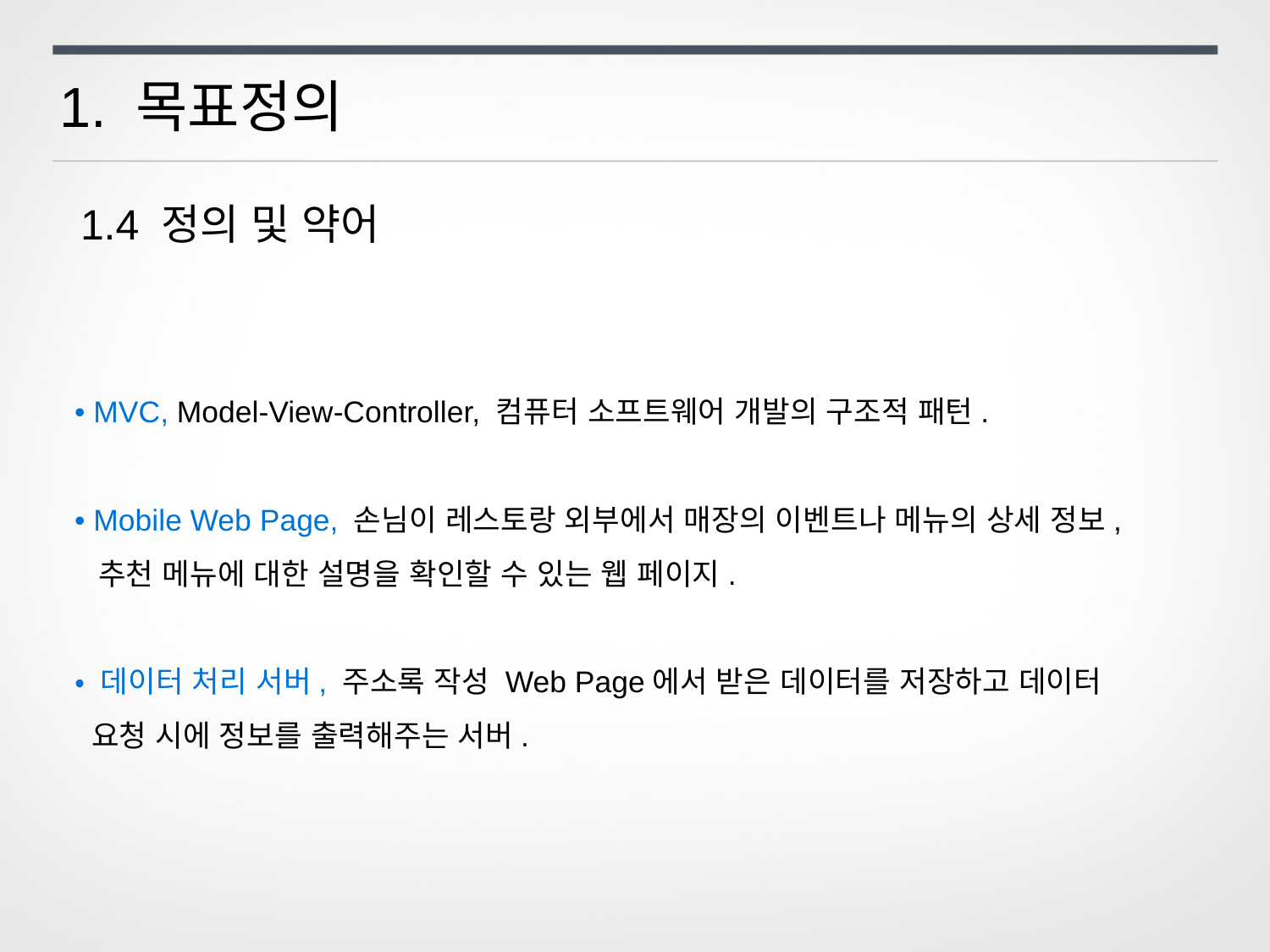

1. 목표정의
1.4 정의 및 약어
• MVC, Model-View-Controller, 컴퓨터 소프트웨어 개발의 구조적 패턴.

• Mobile Web Page, 손님이 레스토랑 외부에서 매장의 이벤트나 메뉴의 상세 정보,
  추천 메뉴에 대한 설명을 확인할 수 있는 웹 페이지.

• 데이터 처리 서버, 주소록 작성 Web Page에서 받은 데이터를 저장하고 데이터
  요청 시에 정보를 출력해주는 서버.